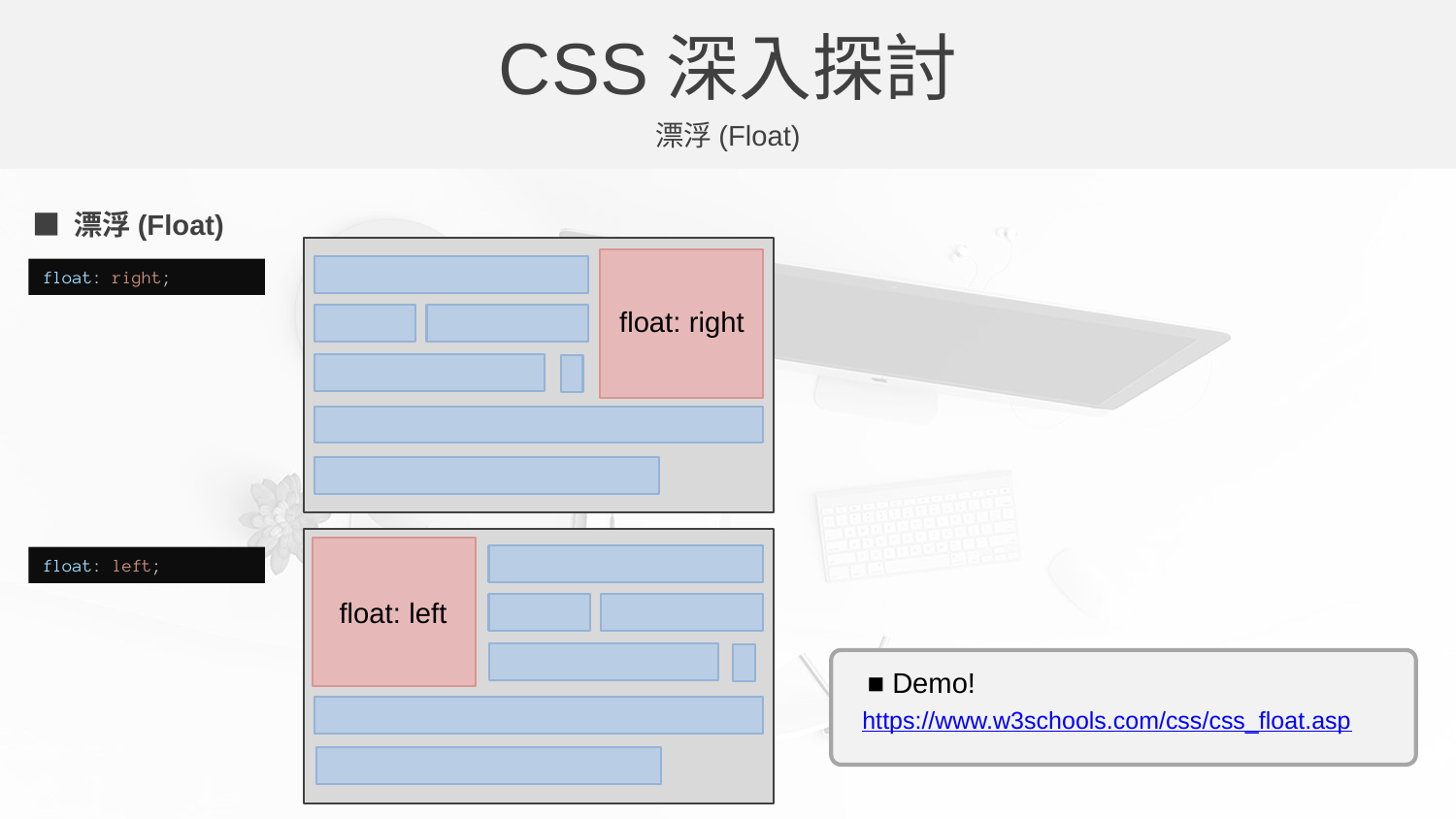

CSS深入探討
漂浮(Float)
■ 漂浮(Float)

float: right;
float: right

float: left;
float: left

■ Demo!

https://www.w3schools.com/css/css_float.asp